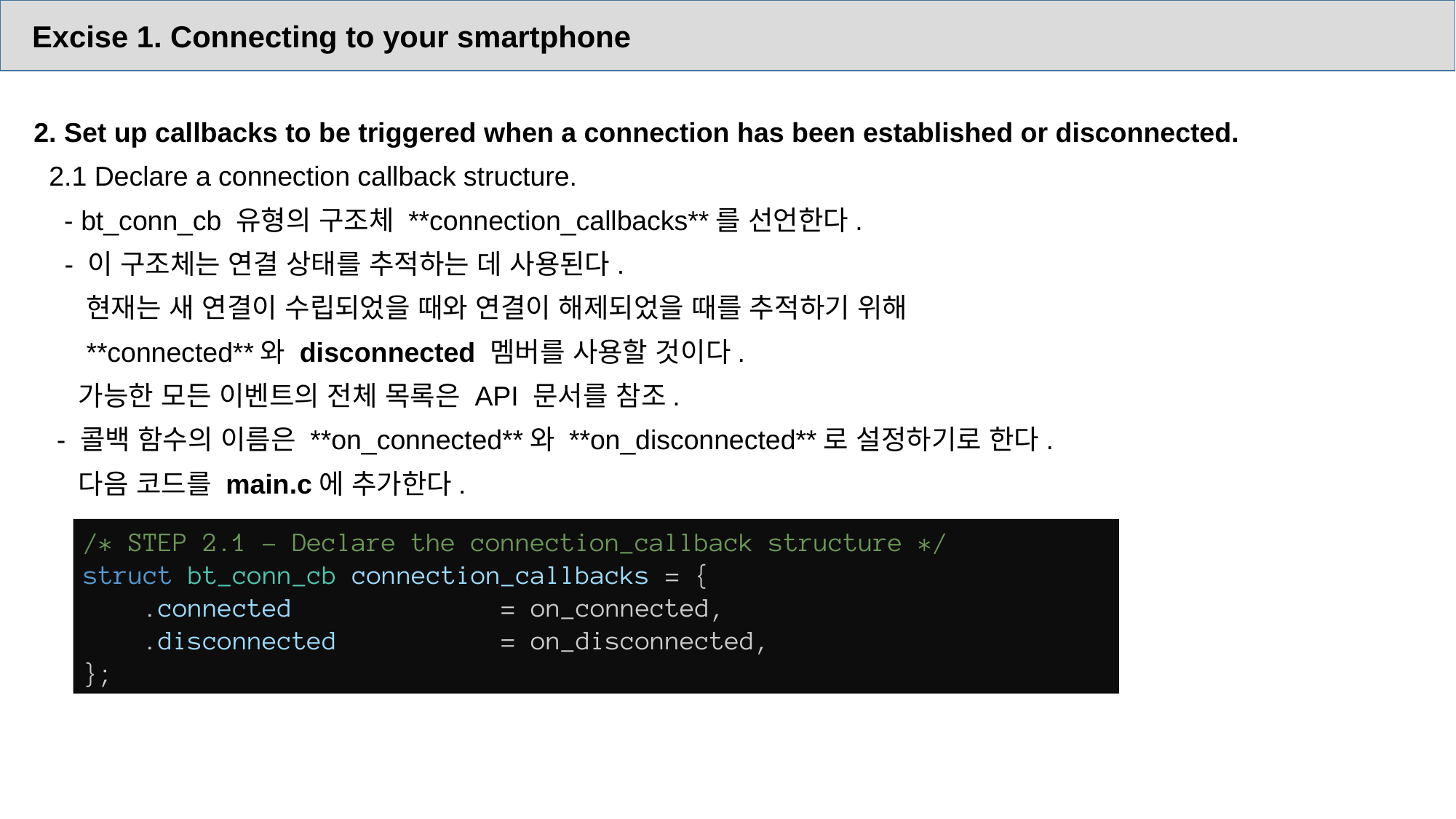

Excise 1. Connecting to your smartphone
2. Set up callbacks to be triggered when a connection has been established or disconnected.
  2.1 Declare a connection callback structure.
    - bt_conn_cb 유형의 구조체 **connection_callbacks**를 선언한다.
    - 이 구조체는 연결 상태를 추적하는 데 사용된다.
      현재는 새 연결이 수립되었을 때와 연결이 해제되었을 때를 추적하기 위해
      **connected**와 disconnected 멤버를 사용할 것이다.
     가능한 모든 이벤트의 전체 목록은 API 문서를 참조.
   - 콜백 함수의 이름은 **on_connected**와 **on_disconnected**로 설정하기로 한다.
     다음 코드를 main.c에 추가한다.
/* STEP 2.1 - Declare the connection_callback structure */
struct bt_conn_cb connection_callbacks = {
    .connected              = on_connected,
    .disconnected           = on_disconnected,
};